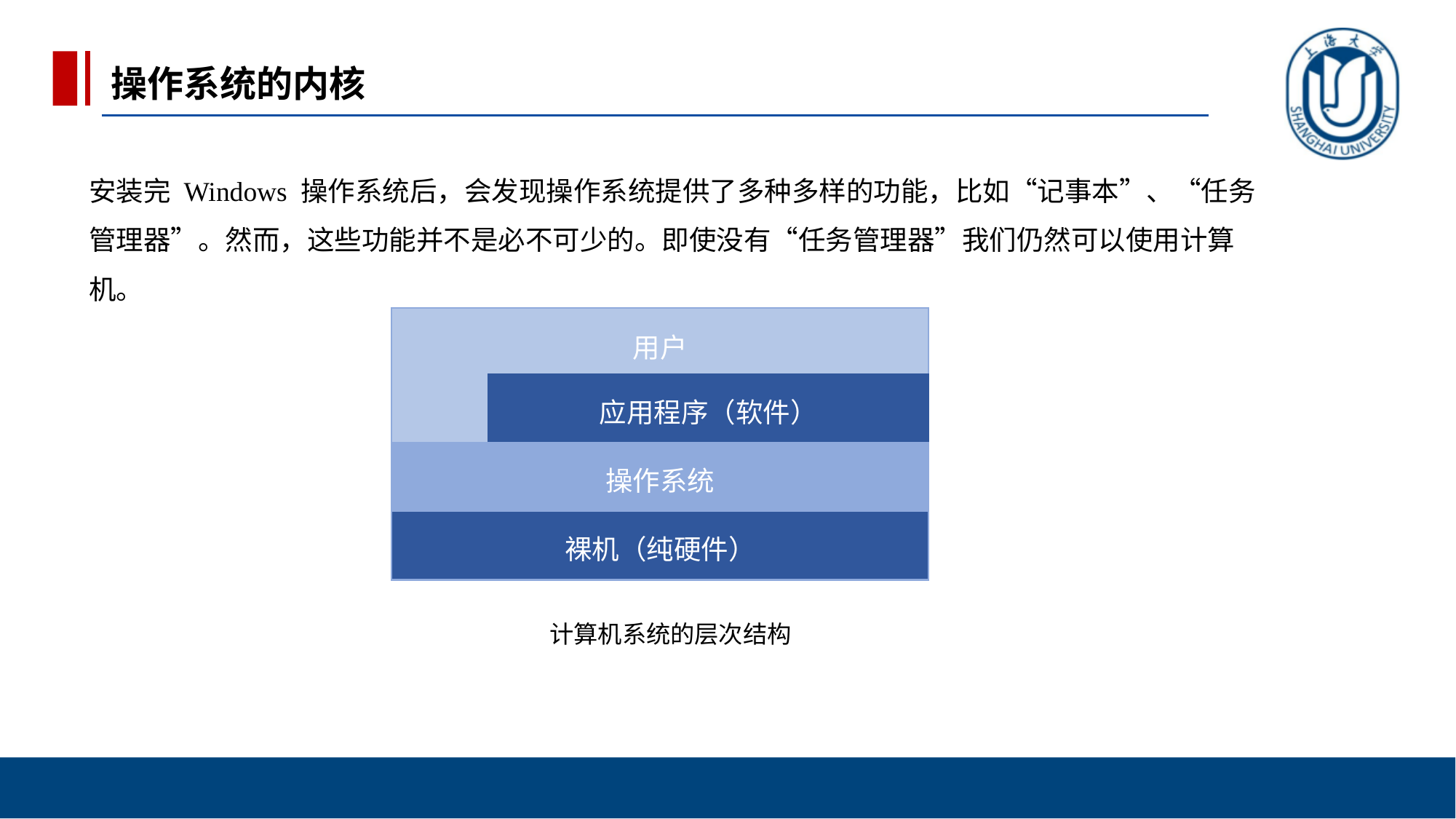

操作系统的内核
安装完 Windows 操作系统后，会发现操作系统提供了多种多样的功能，比如“记事本”、“任务管理器”。然而，这些功能并不是必不可少的。即使没有“任务管理器”我们仍然可以使用计算机。

用户
应用程序（软件）
操作系统
裸机（纯硬件）
计算机系统的层次结构